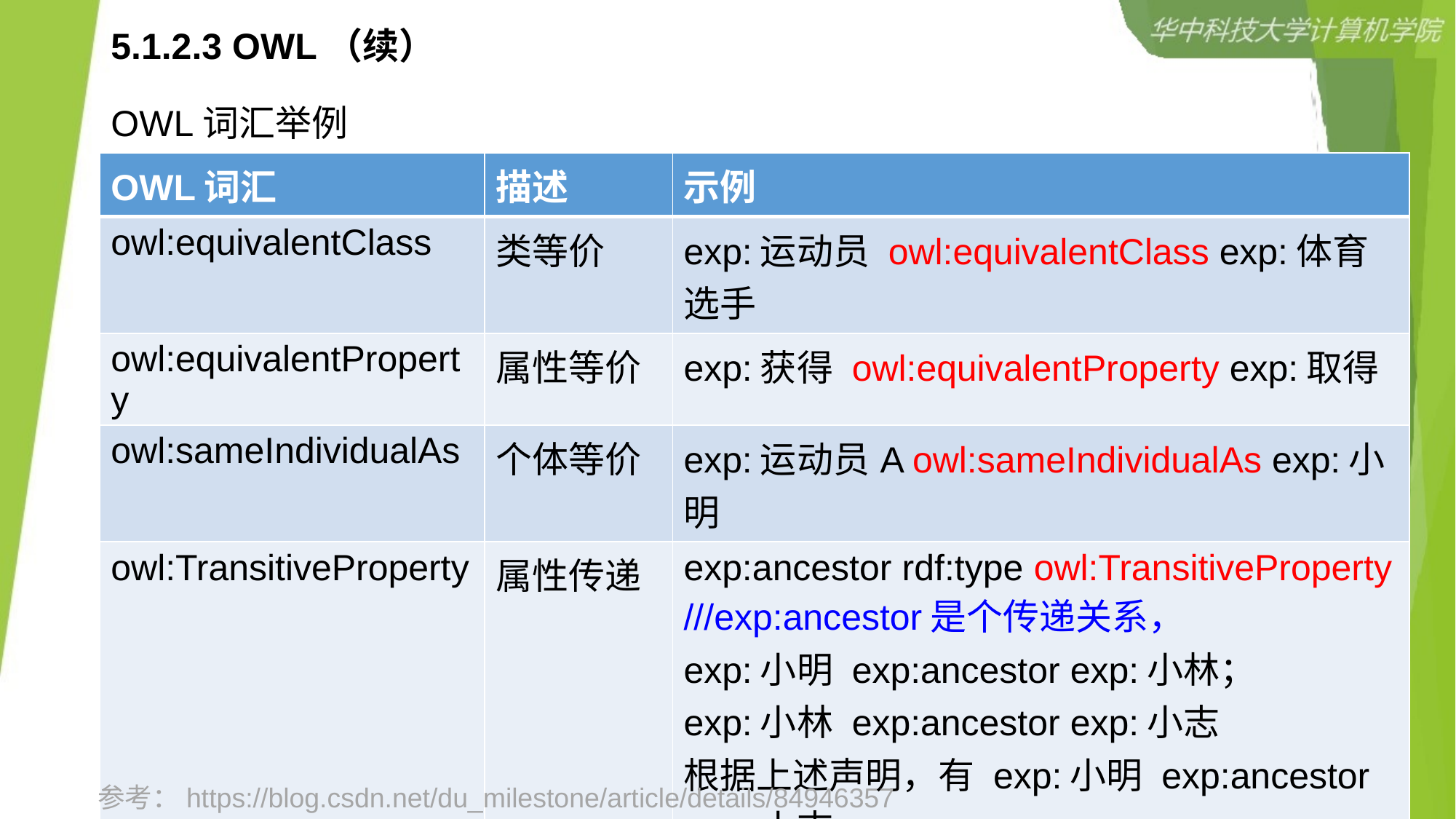

# 5.1.2.3 OWL（续）
OWL词汇举例
| OWL词汇 | 描述 | 示例 |
| --- | --- | --- |
| owl:equivalentClass | 类等价 | exp:运动员 owl:equivalentClass exp:体育选手 |
| owl:equivalentProperty | 属性等价 | exp:获得 owl:equivalentProperty exp:取得 |
| owl:sameIndividualAs | 个体等价 | exp:运动员A owl:sameIndividualAs exp:小明 |
| owl:TransitiveProperty | 属性传递 | exp:ancestor rdf:type owl:TransitiveProperty ///exp:ancestor是个传递关系， exp:小明 exp:ancestor exp:小林； exp:小林 exp:ancestor exp:小志 根据上述声明，有 exp:小明 exp:ancestor exp:小志 |
22
参考：https://blog.csdn.net/du_milestone/article/details/84946357